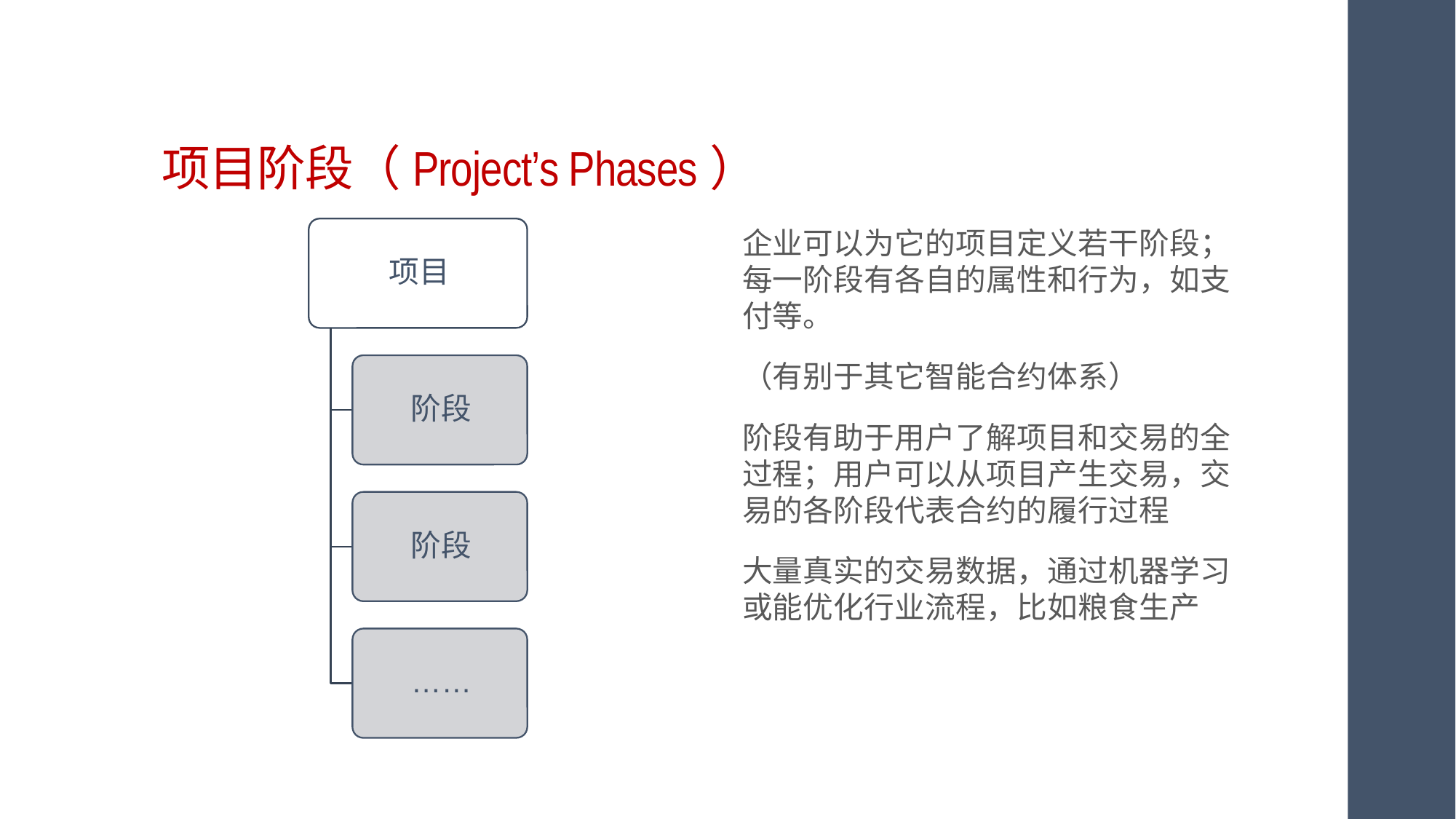

# 项目阶段（Project’s Phases）
项目
阶段
阶段
……
企业可以为它的项目定义若干阶段；每一阶段有各自的属性和行为，如支付等。
（有别于其它智能合约体系）
阶段有助于用户了解项目和交易的全过程；用户可以从项目产生交易，交易的各阶段代表合约的履行过程
大量真实的交易数据，通过机器学习或能优化行业流程，比如粮食生产